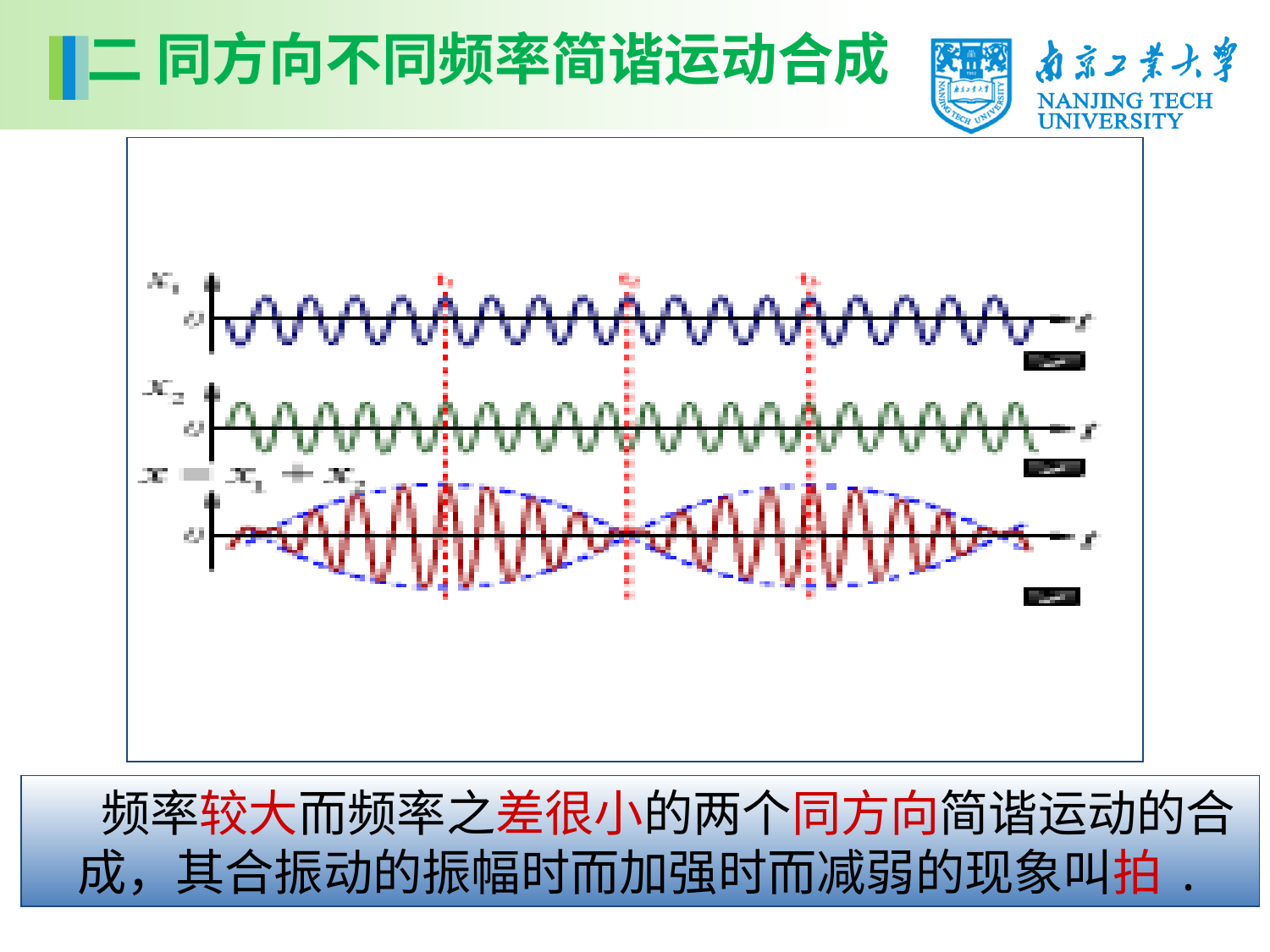

二 同方向不同频率简谐运动合成

    频率较大而频率之差很小的两个同方向简谐运动的合成，其合振动的振幅时而加强时而减弱的现象叫拍.